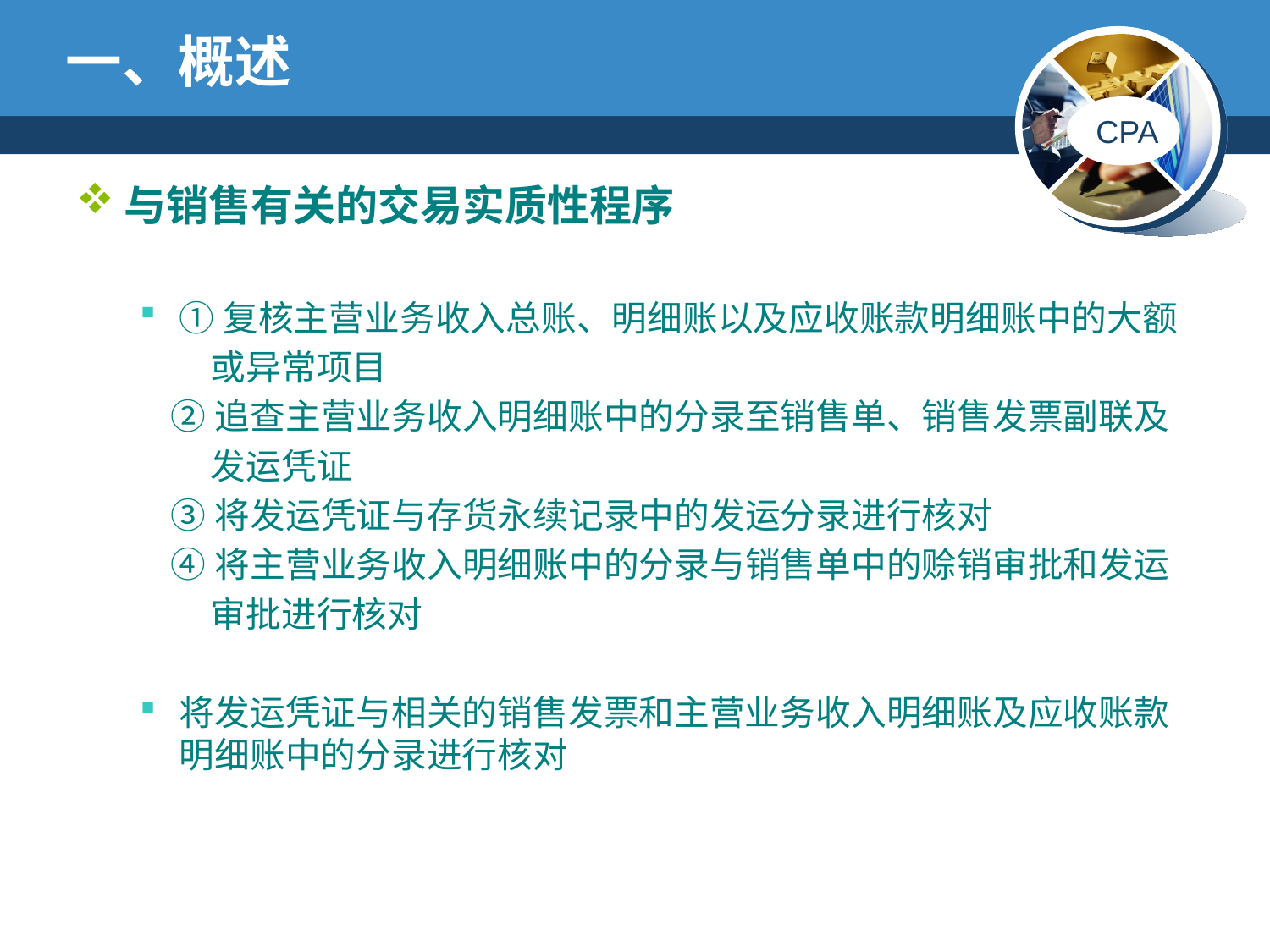

# 一、概述
与销售有关的交易实质性程序

①复核主营业务收入总账、明细账以及应收账款明细账中的大额
        或异常项目
    ②追查主营业务收入明细账中的分录至销售单、销售发票副联及
        发运凭证
    ③将发运凭证与存货永续记录中的发运分录进行核对
    ④将主营业务收入明细账中的分录与销售单中的赊销审批和发运
        审批进行核对

将发运凭证与相关的销售发票和主营业务收入明细账及应收账款明细账中的分录进行核对